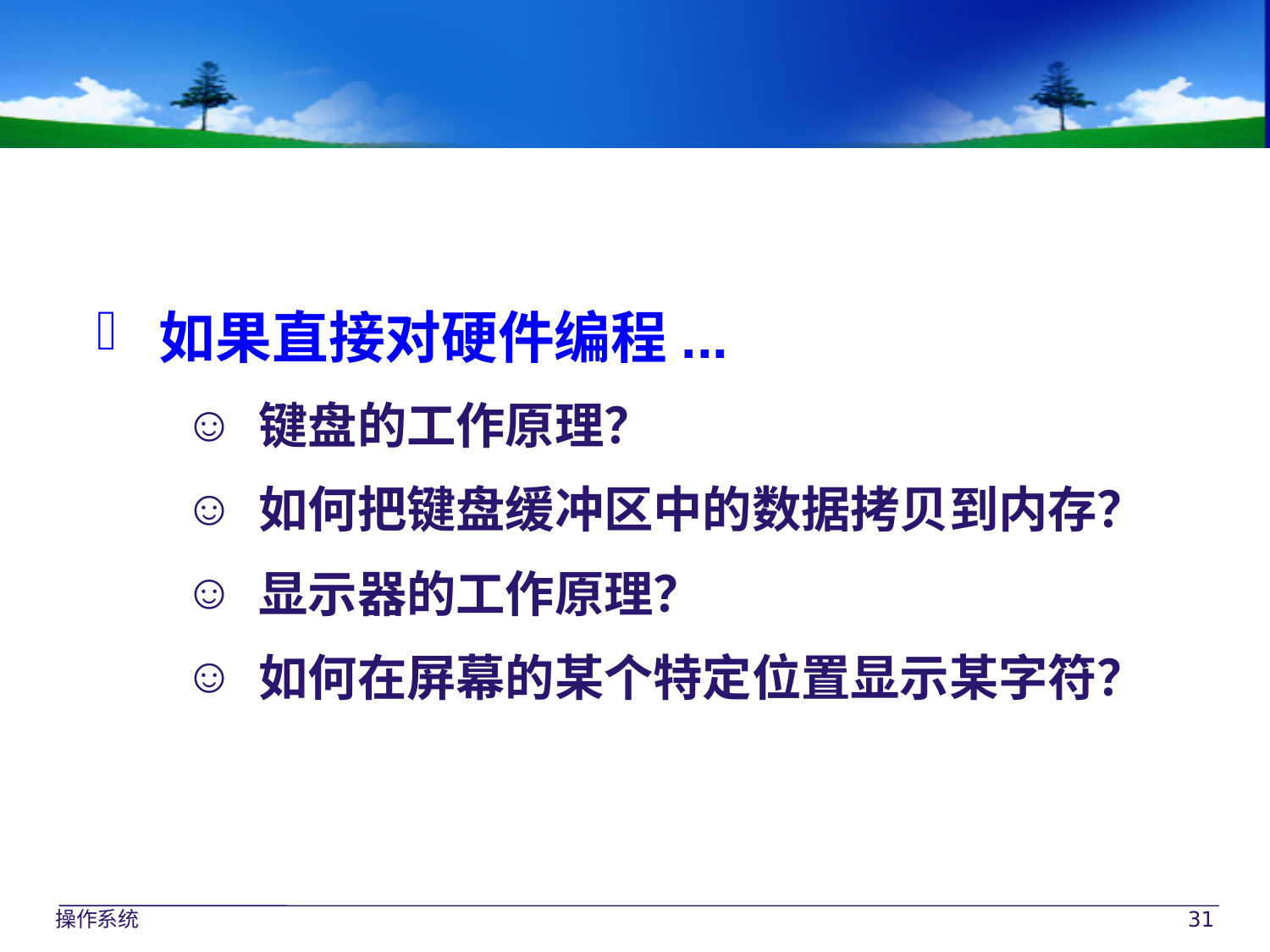

如果直接对硬件编程...
键盘的工作原理？
如何把键盘缓冲区中的数据拷贝到内存？
显示器的工作原理？
如何在屏幕的某个特定位置显示某字符？
操作系统
31